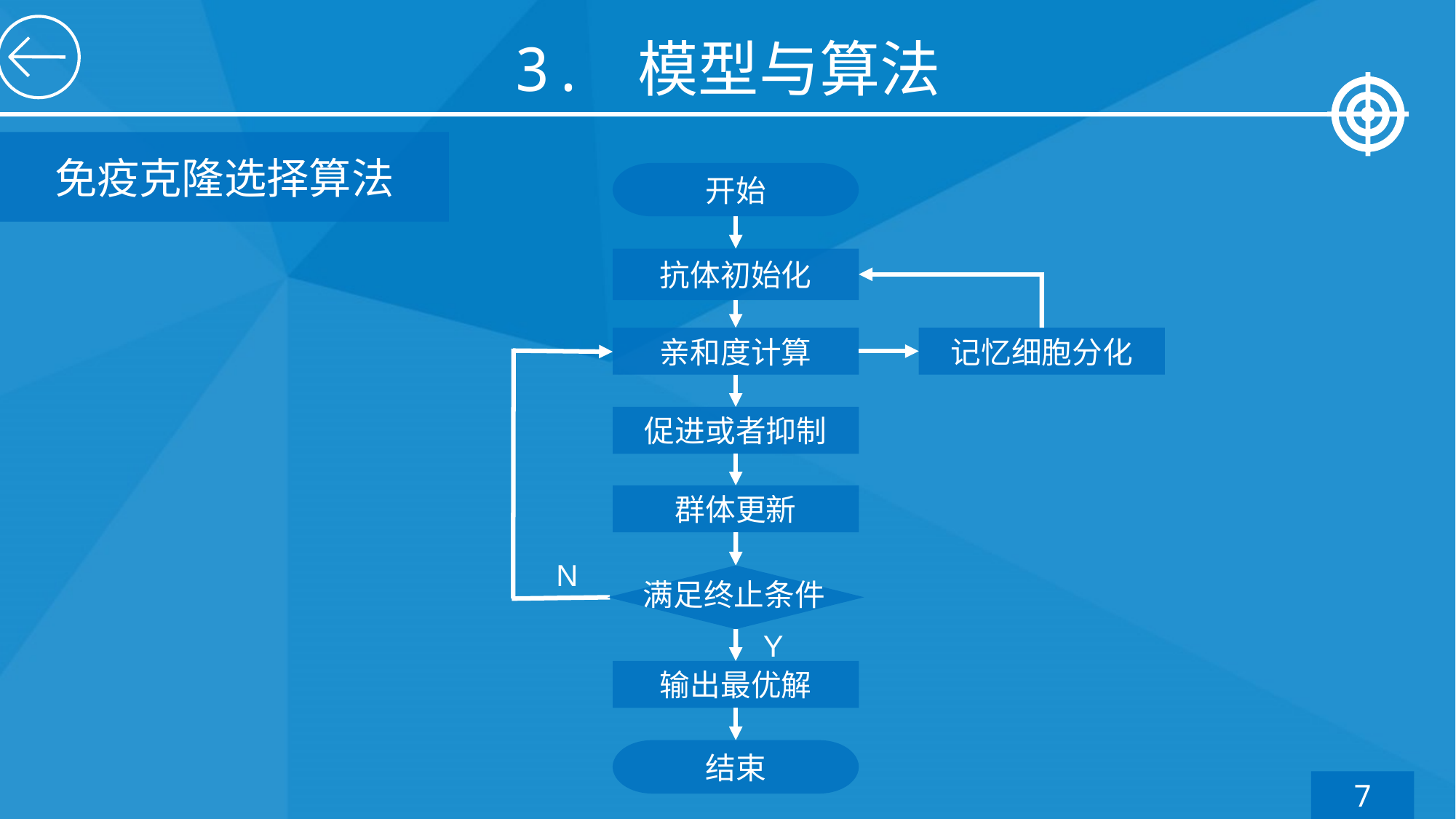

3. 模型与算法

免疫克隆选择算法
开始
抗体初始化
亲和度计算
记忆细胞分化
促进或者抑制
群体更新
N

满足终止条件
Y
输出最优解
结束
7